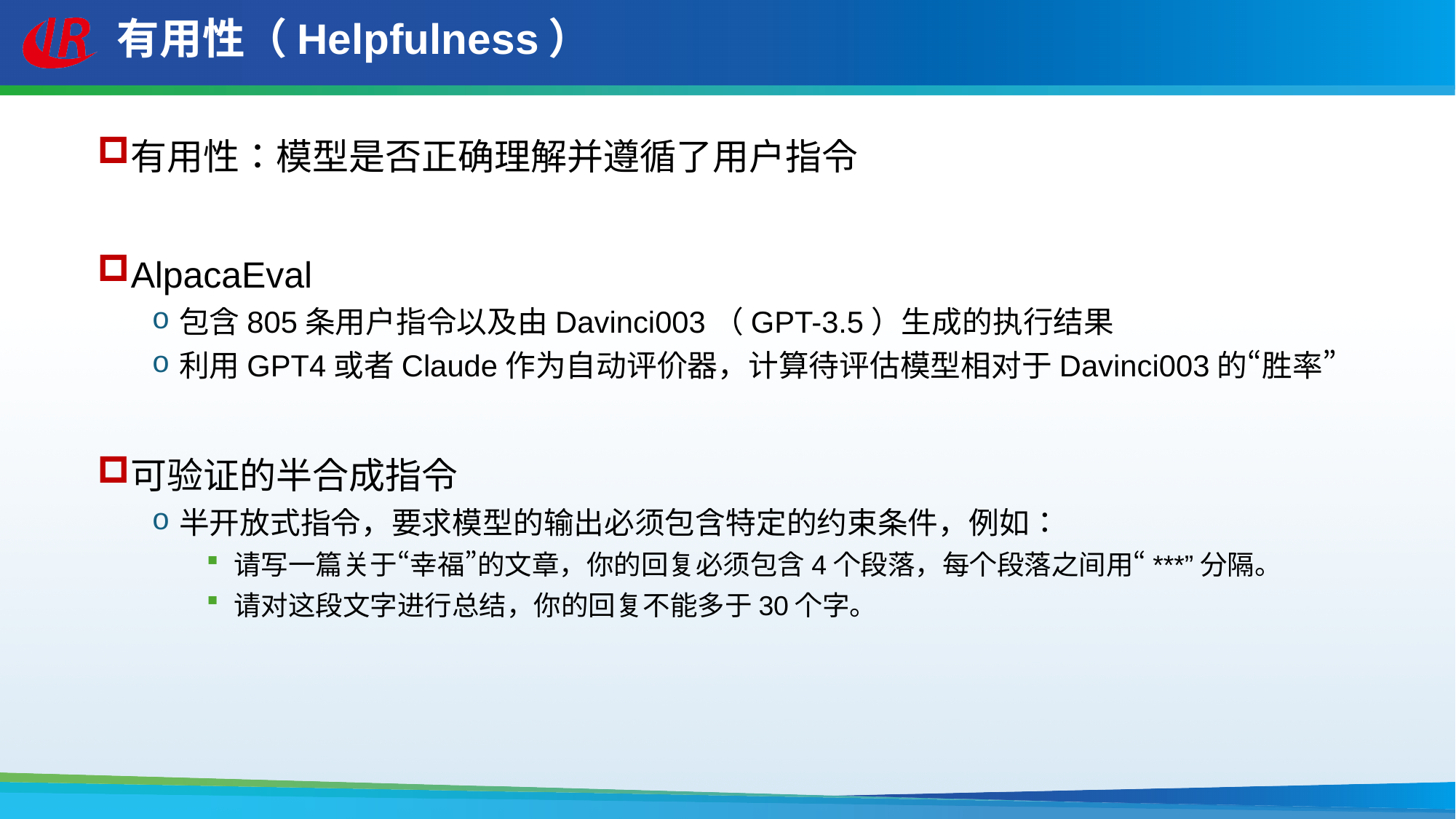

# 有用性（Helpfulness）
有用性：模型是否正确理解并遵循了用户指令

AlpacaEval
包含805条用户指令以及由Davinci003（GPT-3.5）生成的执行结果
利用GPT4或者Claude作为自动评价器，计算待评估模型相对于Davinci003的“胜率”

可验证的半合成指令
半开放式指令，要求模型的输出必须包含特定的约束条件，例如：
请写一篇关于“幸福”的文章，你的回复必须包含4个段落，每个段落之间用“***”分隔。
请对这段文字进行总结，你的回复不能多于30个字。